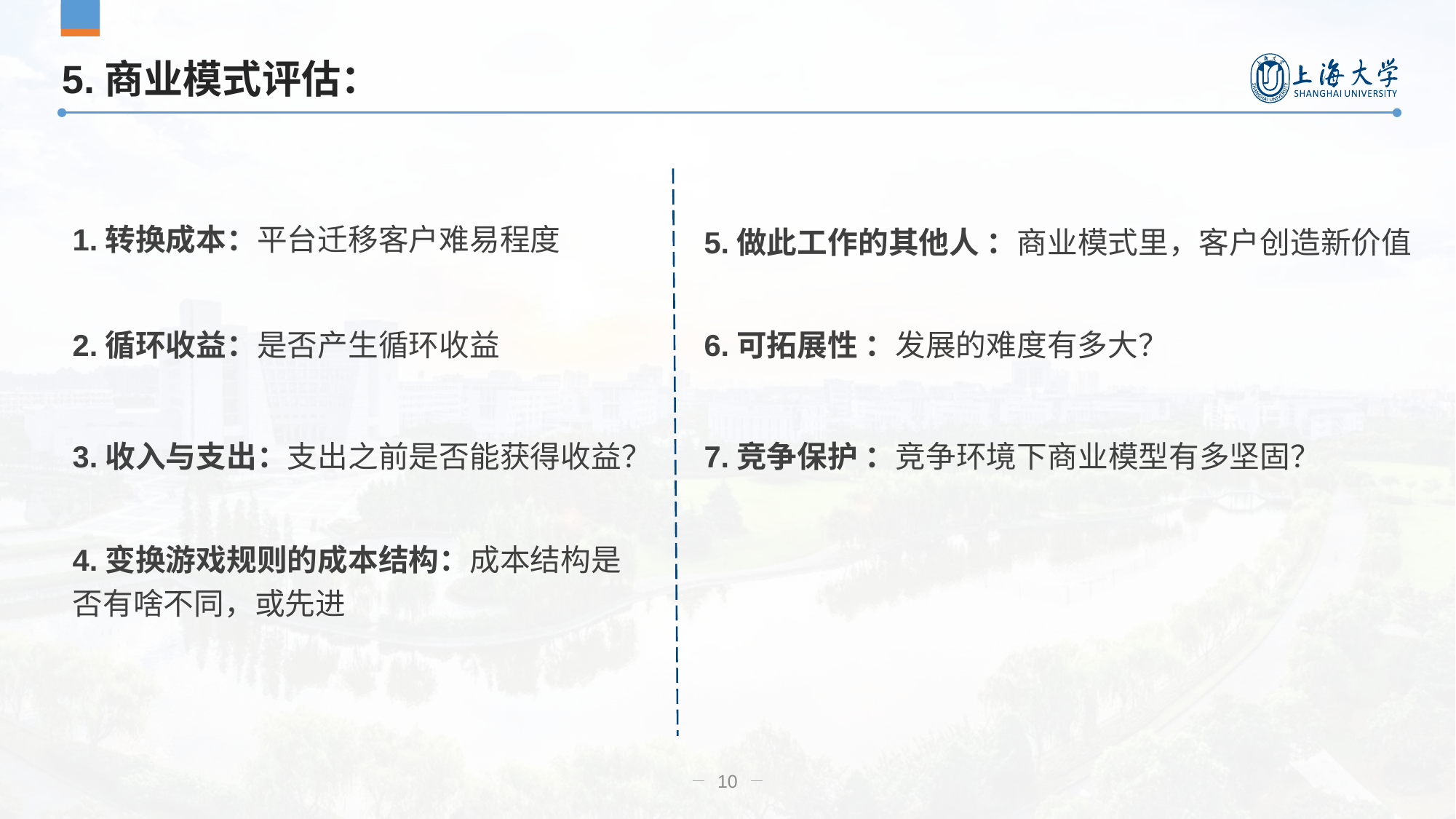

# 5.商业模式评估：
1.转换成本：平台迁移客户难易程度
5.做此工作的其他人 ：商业模式里，客户创造新价值
2.循环收益：是否产生循环收益
6.可拓展性 ：发展的难度有多大？
3.收入与支出：支出之前是否能获得收益？
7.竞争保护 ：竞争环境下商业模型有多坚固？
4.变换游戏规则的成本结构：成本结构是否有啥不同，或先进
10